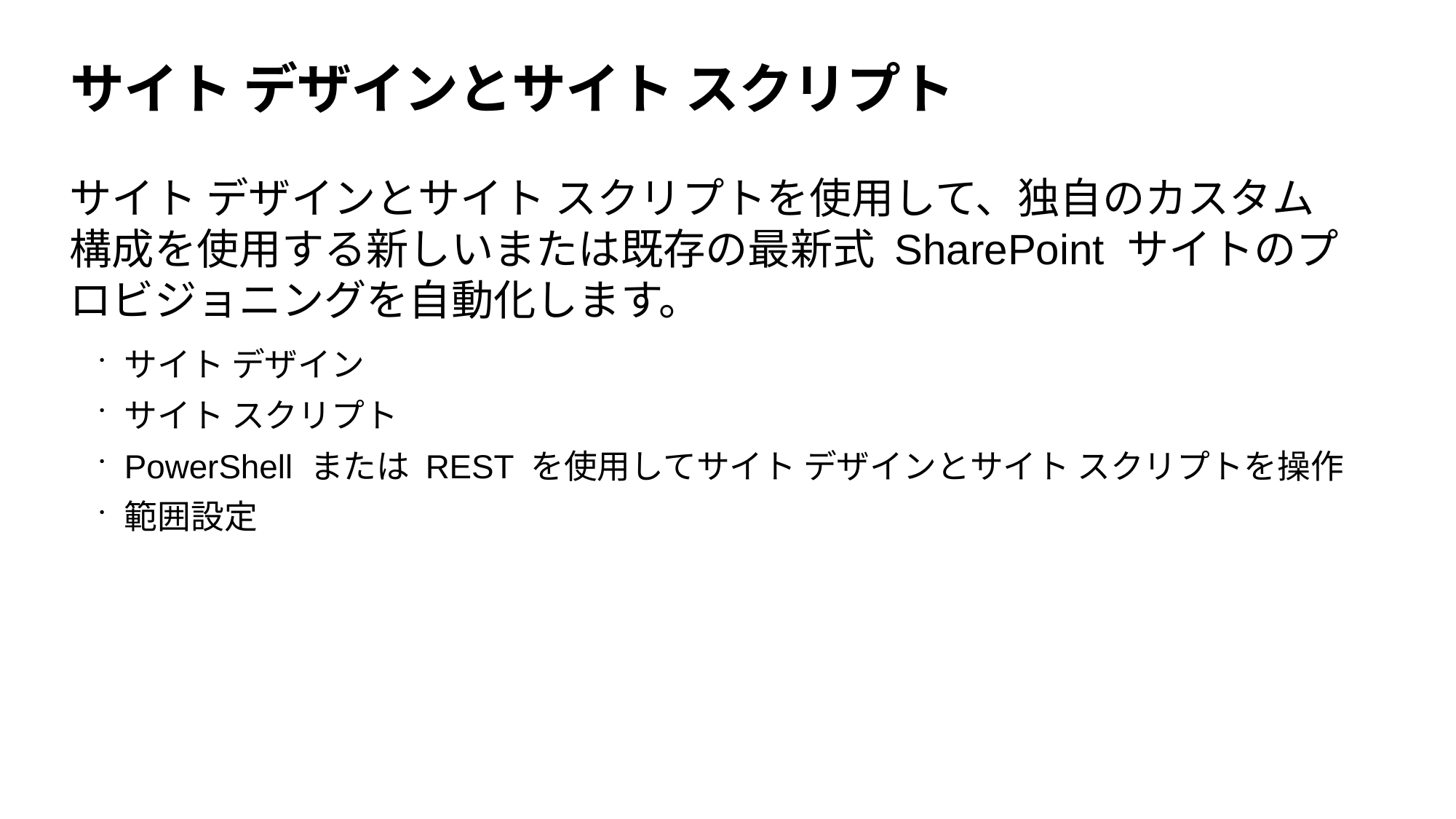

# サイト デザインとサイト スクリプト
サイト デザインとサイト スクリプトを使用して、独自のカスタム構成を使用する新しいまたは既存の最新式 SharePoint サイトのプロビジョニングを自動化します。
サイト デザイン
サイト スクリプト
PowerShell または REST を使用してサイト デザインとサイト スクリプトを操作
範囲設定